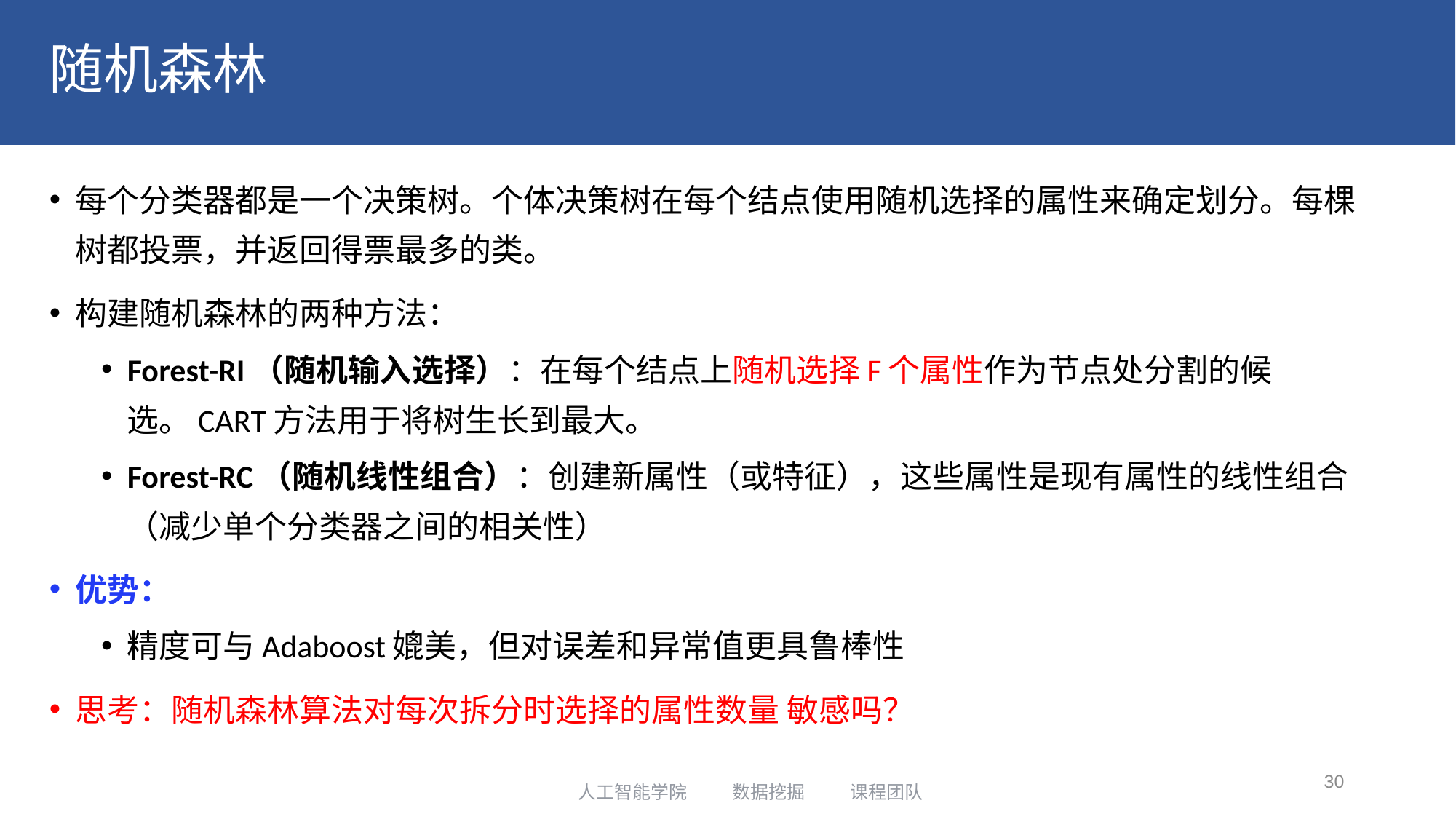

# 随机森林
每个分类器都是一个决策树。个体决策树在每个结点使用随机选择的属性来确定划分。每棵树都投票，并返回得票最多的类。
构建随机森林的两种方法：
Forest-RI（随机输入选择）：在每个结点上随机选择F个属性作为节点处分割的候选。CART方法用于将树生长到最大。
Forest-RC（随机线性组合）：创建新属性（或特征），这些属性是现有属性的线性组合（减少单个分类器之间的相关性）
优势：
精度可与Adaboost媲美，但对误差和异常值更具鲁棒性
思考：随机森林算法对每次拆分时选择的属性数量 敏感吗？
30
人工智能学院        数据挖掘        课程团队